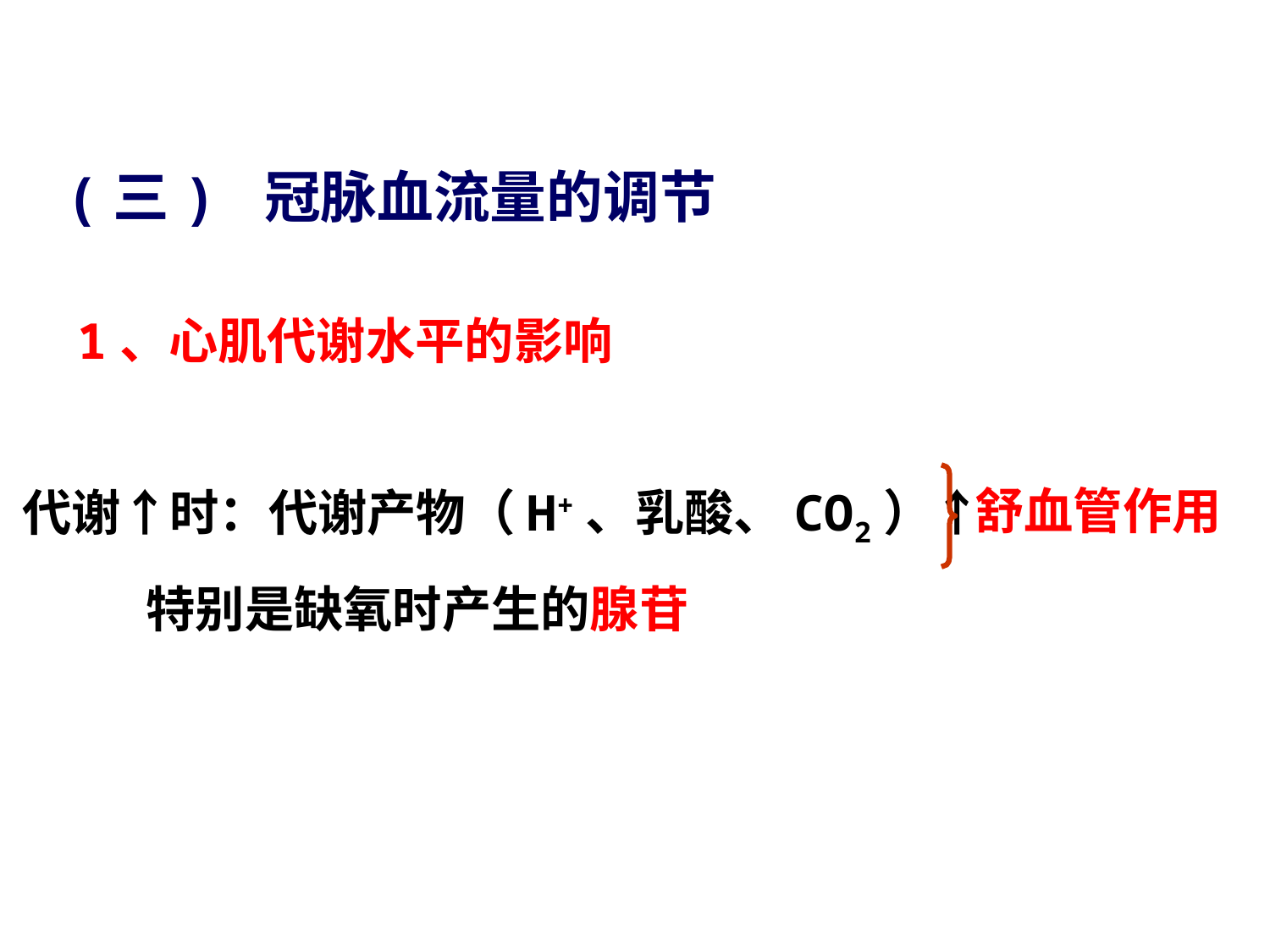

# (三) 冠脉血流量的调节
1、心肌代谢水平的影响
代谢↑时：代谢产物（H+、乳酸、CO2）↑
          特别是缺氧时产生的腺苷

舒血管作用